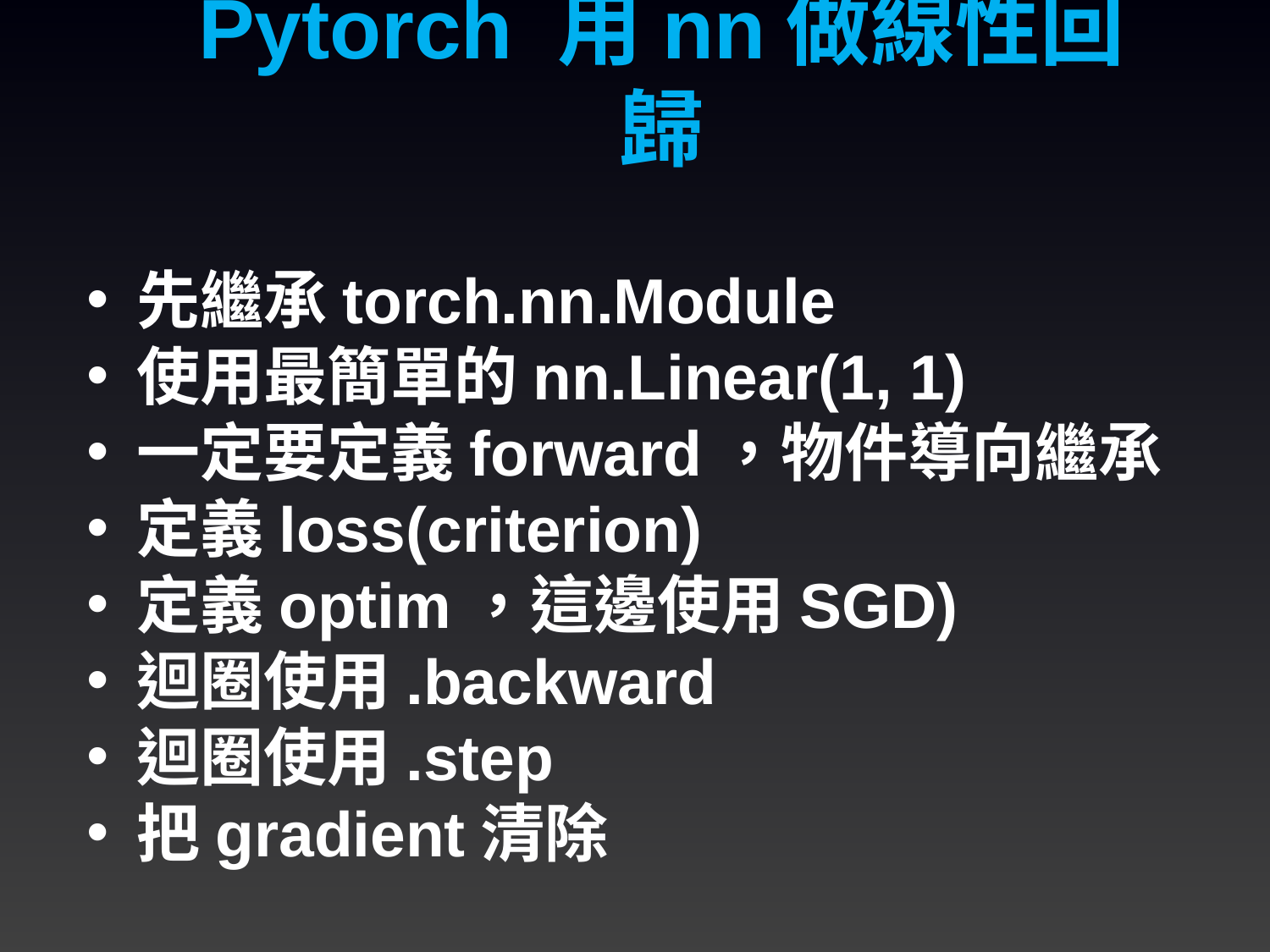

Pytorch 用nn做線性回歸
先繼承torch.nn.Module
使用最簡單的nn.Linear(1, 1)
一定要定義forward，物件導向繼承
定義loss(criterion)
定義optim，這邊使用SGD)
迴圈使用.backward
迴圈使用.step
把gradient清除